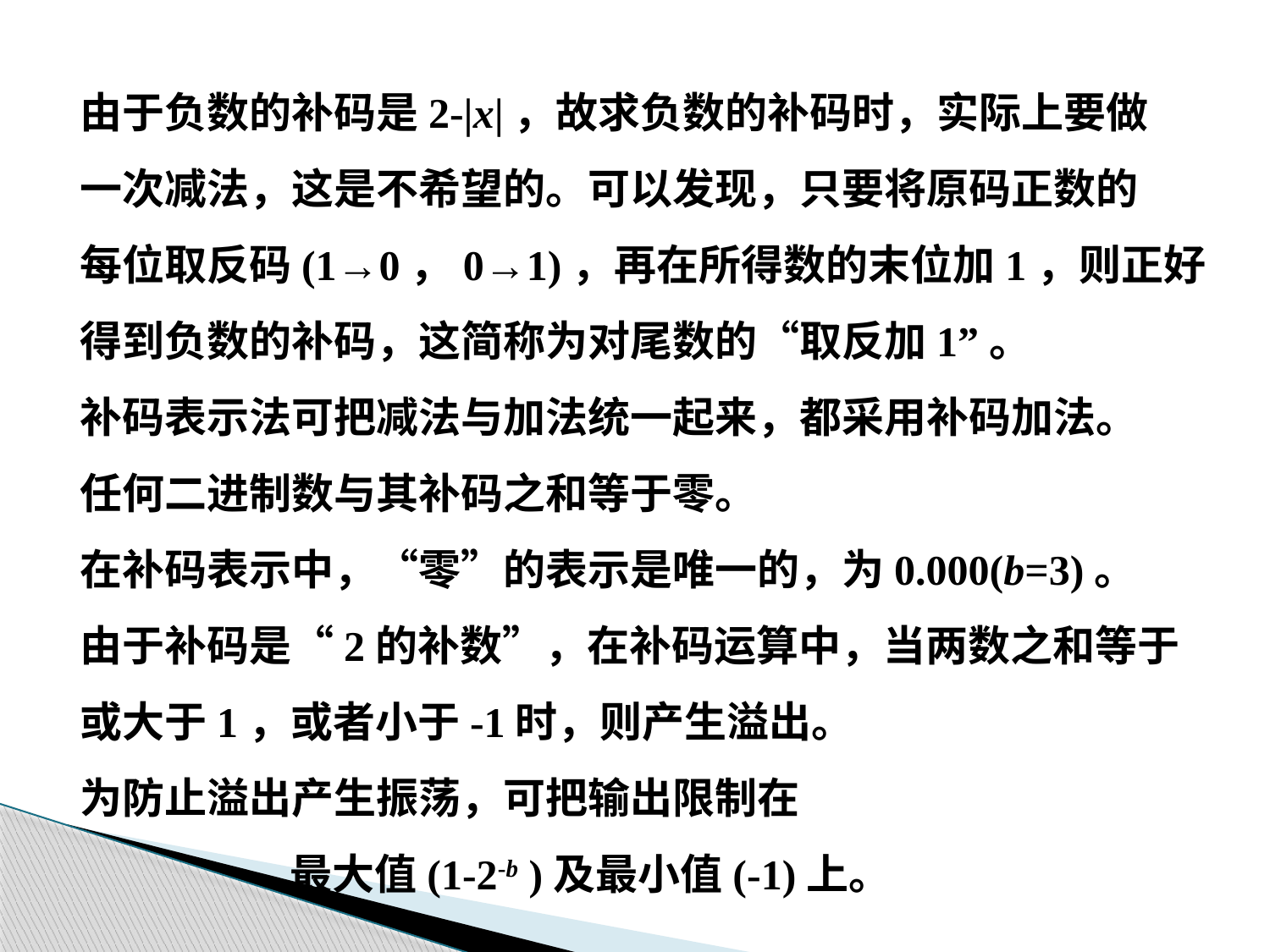

由于负数的补码是2-|x|，故求负数的补码时，实际上要做
一次减法，这是不希望的。可以发现，只要将原码正数的
每位取反码(1→0，0→1)，再在所得数的末位加1，则正好
得到负数的补码，这简称为对尾数的“取反加1”。
补码表示法可把减法与加法统一起来，都采用补码加法。
任何二进制数与其补码之和等于零。
在补码表示中，“零”的表示是唯一的，为0.000(b=3)。
由于补码是“2的补数”，在补码运算中，当两数之和等于
或大于1，或者小于-1时，则产生溢出。
为防止溢出产生振荡，可把输出限制在
                     最大值(1-2-b )及最小值(-1)上。